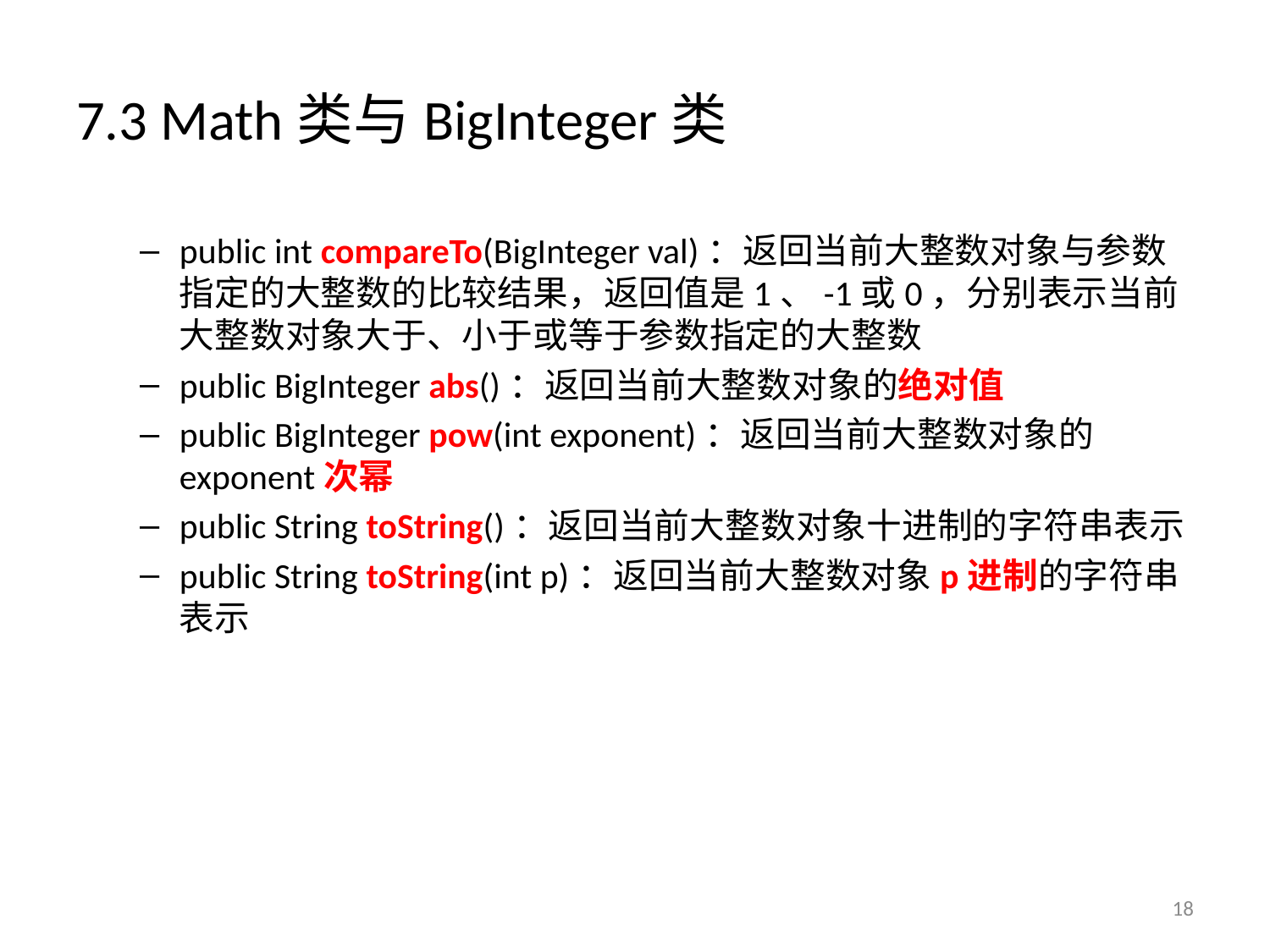

# 7.3 Math类与BigInteger类
public int compareTo(BigInteger val)：返回当前大整数对象与参数指定的大整数的比较结果，返回值是1、-1或0，分别表示当前大整数对象大于、小于或等于参数指定的大整数
public BigInteger abs()：返回当前大整数对象的绝对值
public BigInteger pow(int exponent)：返回当前大整数对象的exponent次幂
public String toString()：返回当前大整数对象十进制的字符串表示
public String toString(int p)：返回当前大整数对象p进制的字符串表示

18